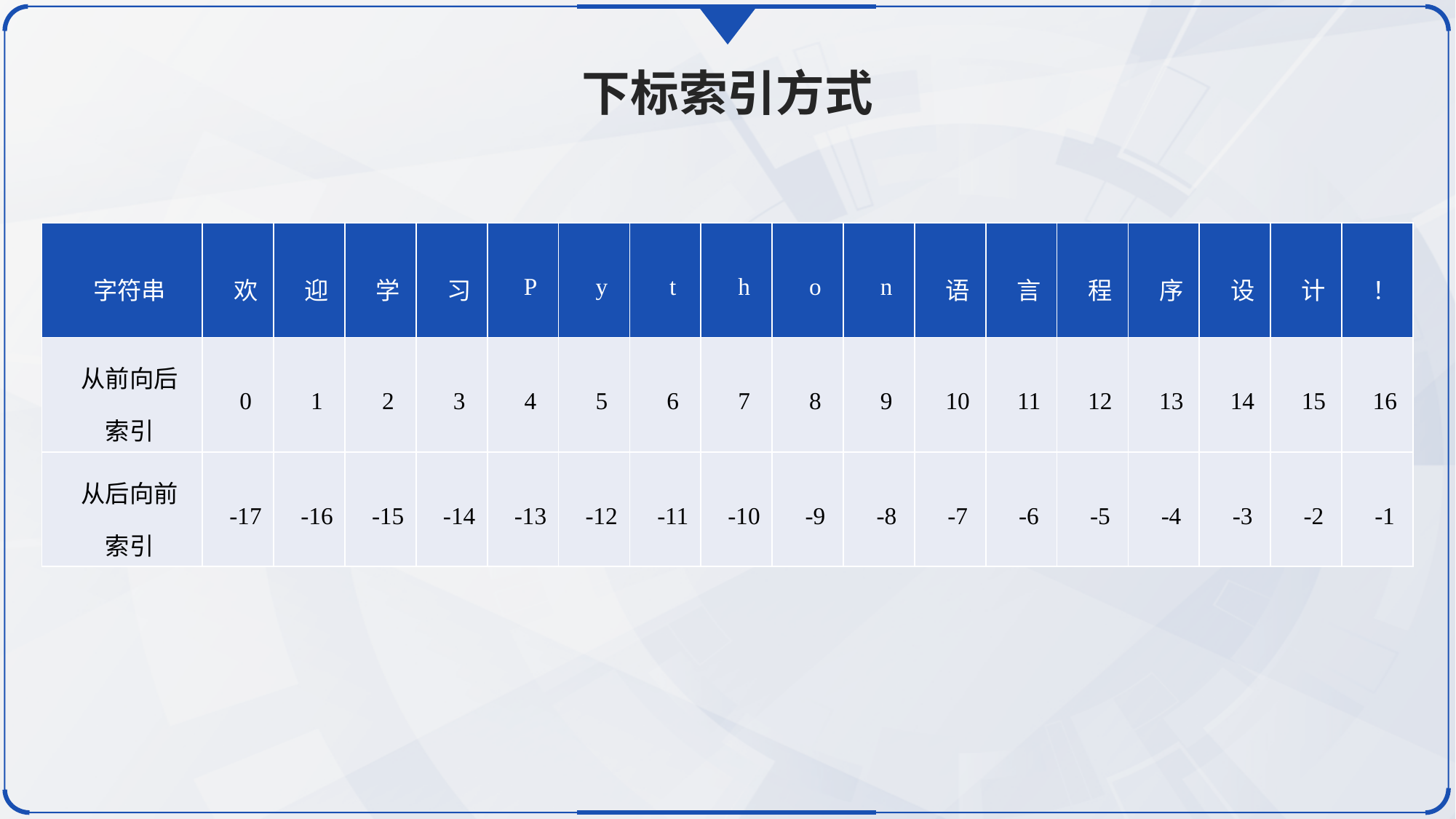

下标索引方式
| 字符串 | 欢 | 迎 | 学 | 习 | P | y | t | h | o | n | 语 | 言 | 程 | 序 | 设 | 计 | ！ |
| --- | --- | --- | --- | --- | --- | --- | --- | --- | --- | --- | --- | --- | --- | --- | --- | --- | --- |
| 从前向后 索引 | 0 | 1 | 2 | 3 | 4 | 5 | 6 | 7 | 8 | 9 | 10 | 11 | 12 | 13 | 14 | 15 | 16 |
| 从后向前 索引 | -17 | -16 | -15 | -14 | -13 | -12 | -11 | -10 | -9 | -8 | -7 | -6 | -5 | -4 | -3 | -2 | -1 |